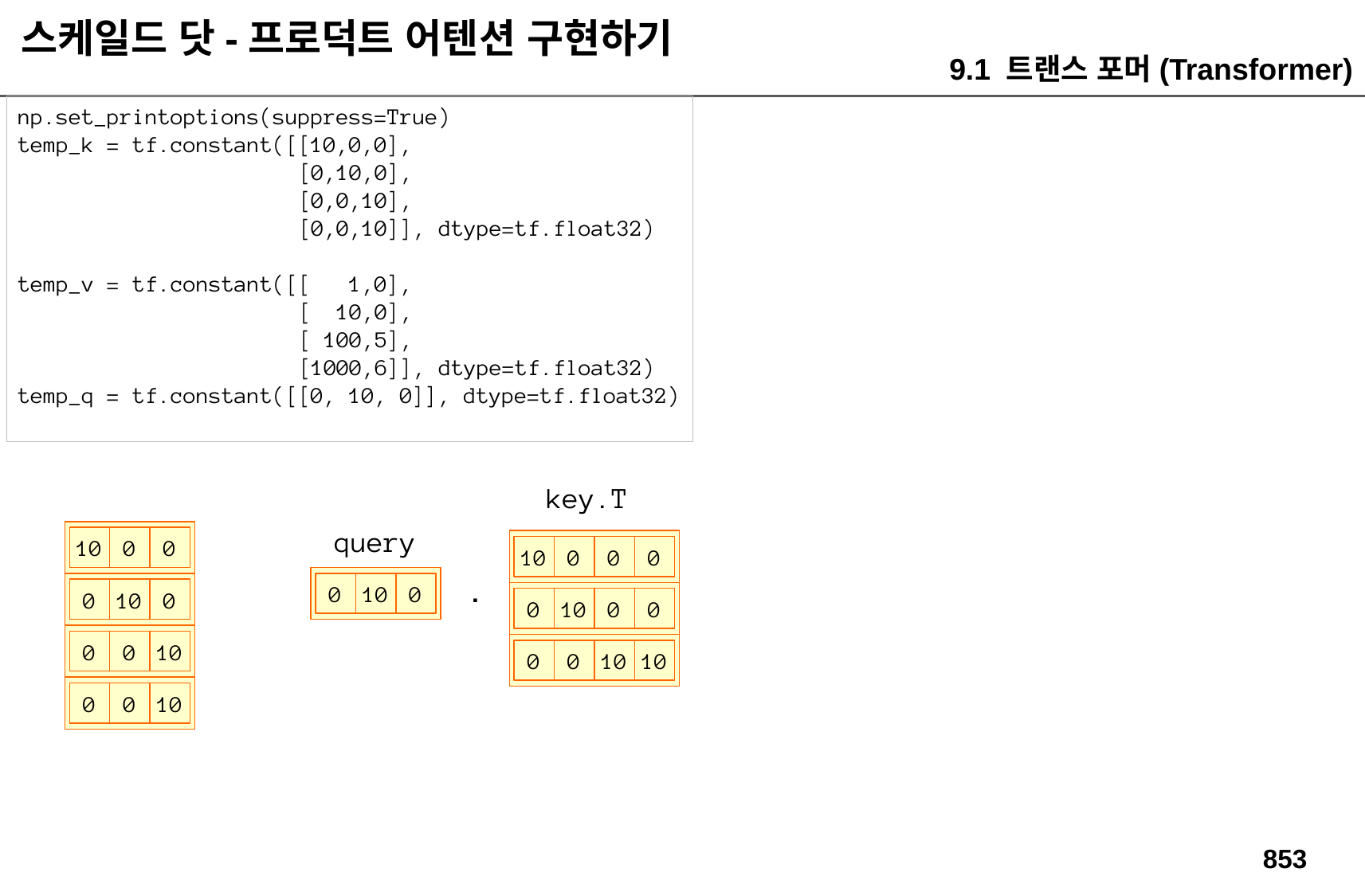

스케일드 닷-프로덕트 어텐션 구현하기
9.1 트랜스 포머(Transformer)
np.set_printoptions(suppress=True)
temp_k = tf.constant([[10,0,0],
                      [0,10,0],
                      [0,0,10],
                      [0,0,10]], dtype=tf.float32)

temp_v = tf.constant([[   1,0],
                      [  10,0],
                      [ 100,5],
                      [1000,6]], dtype=tf.float32)
temp_q = tf.constant([[0, 10, 0]], dtype=tf.float32)

key.T
query

10
0
0

10
0
0
0
.

0
10
0

0
10
0

0
10
0
0

0
0
10

0
0
10
10

0
0
10